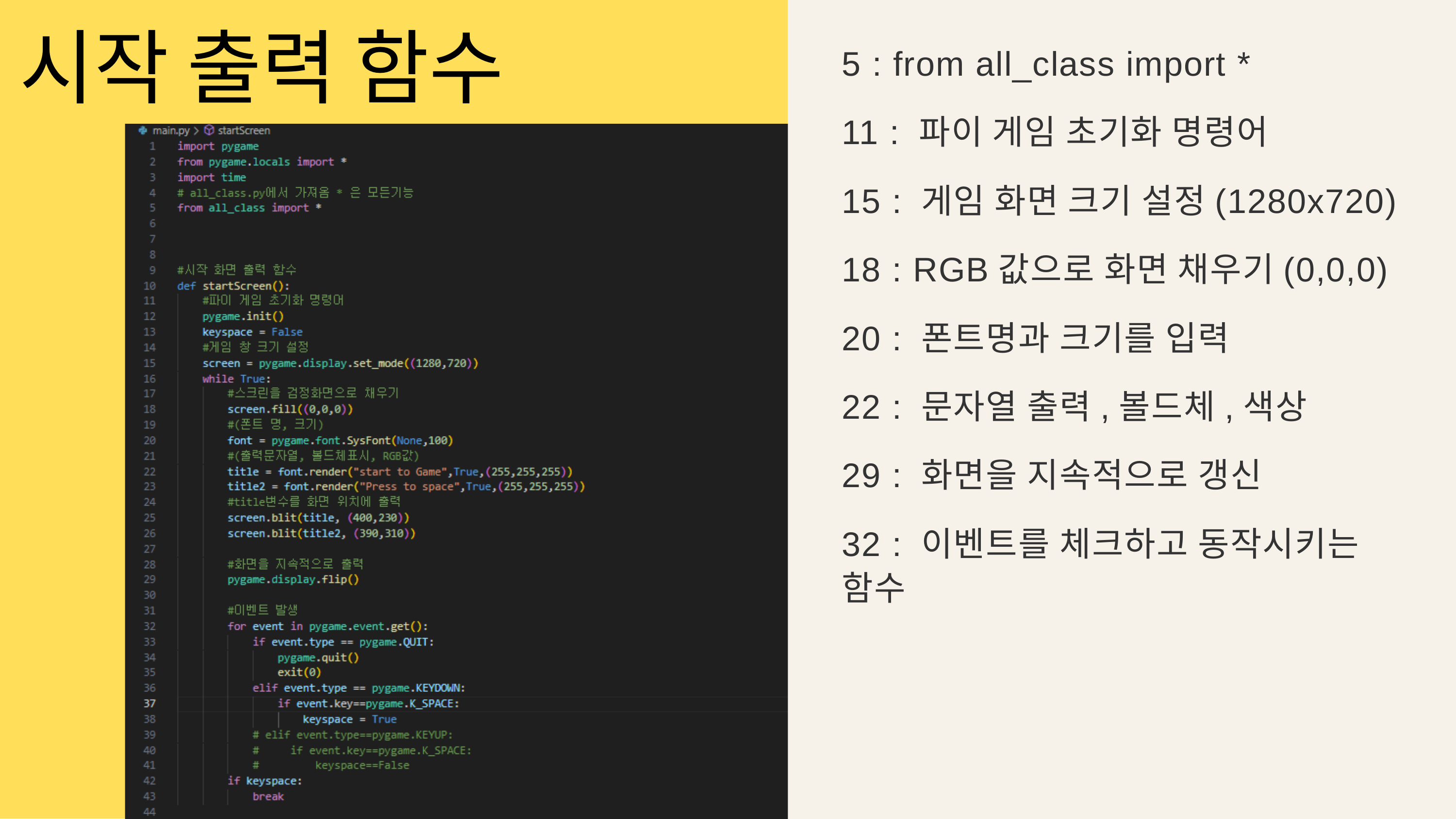

시작 출력 함수
5 : from all_class import *
11 : 파이 게임 초기화 명령어

15 : 게임 화면 크기 설정(1280x720)
18 : RGB값으로 화면 채우기(0,0,0)
20 : 폰트명과 크기를 입력
22 : 문자열 출력,볼드체,색상
29 : 화면을 지속적으로 갱신
32 : 이벤트를 체크하고 동작시키는 함수